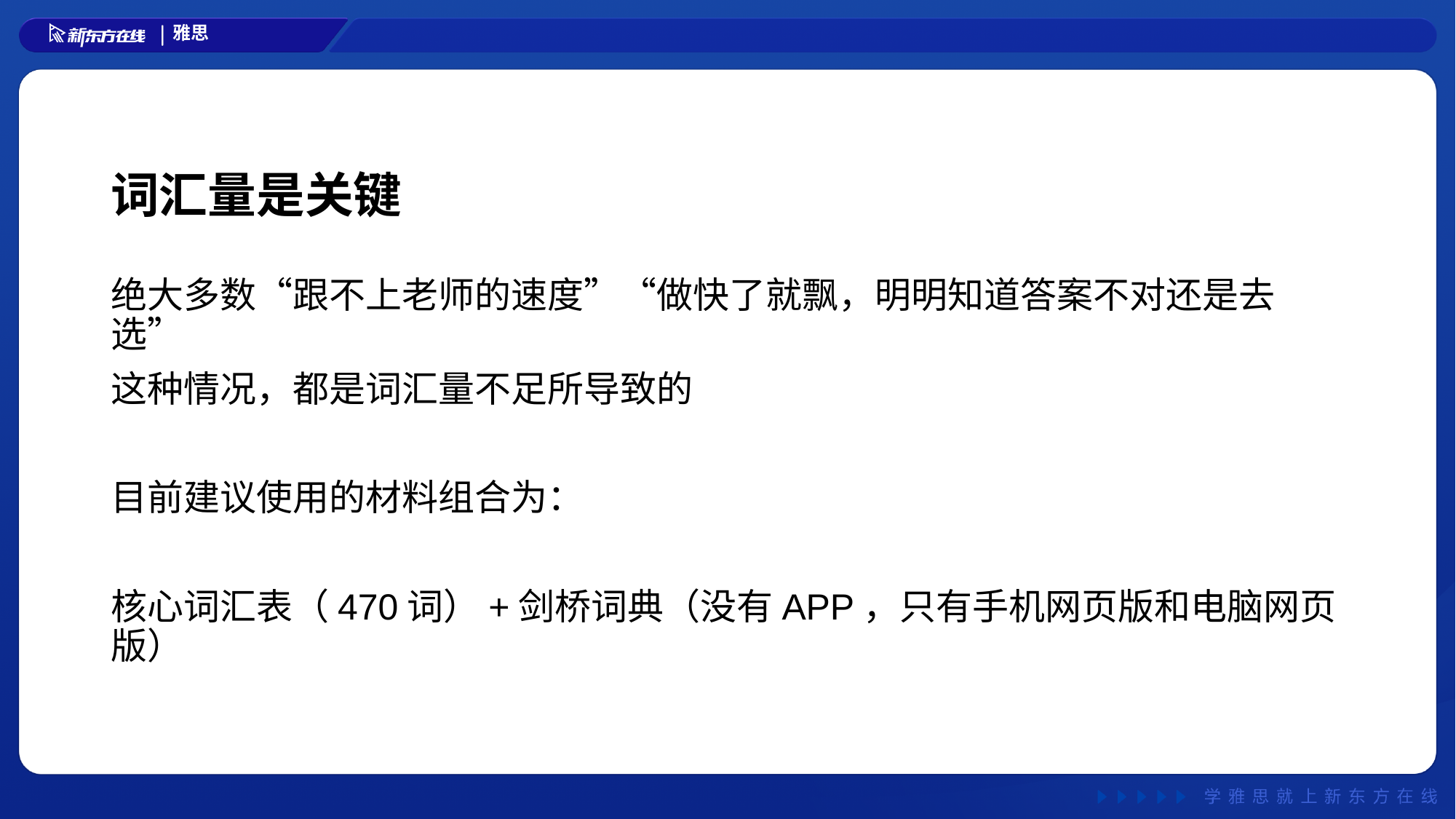

# 词汇量是关键
绝大多数“跟不上老师的速度”“做快了就飘，明明知道答案不对还是去选”
这种情况，都是词汇量不足所导致的

目前建议使用的材料组合为：

核心词汇表（470词）+剑桥词典（没有APP，只有手机网页版和电脑网页版）